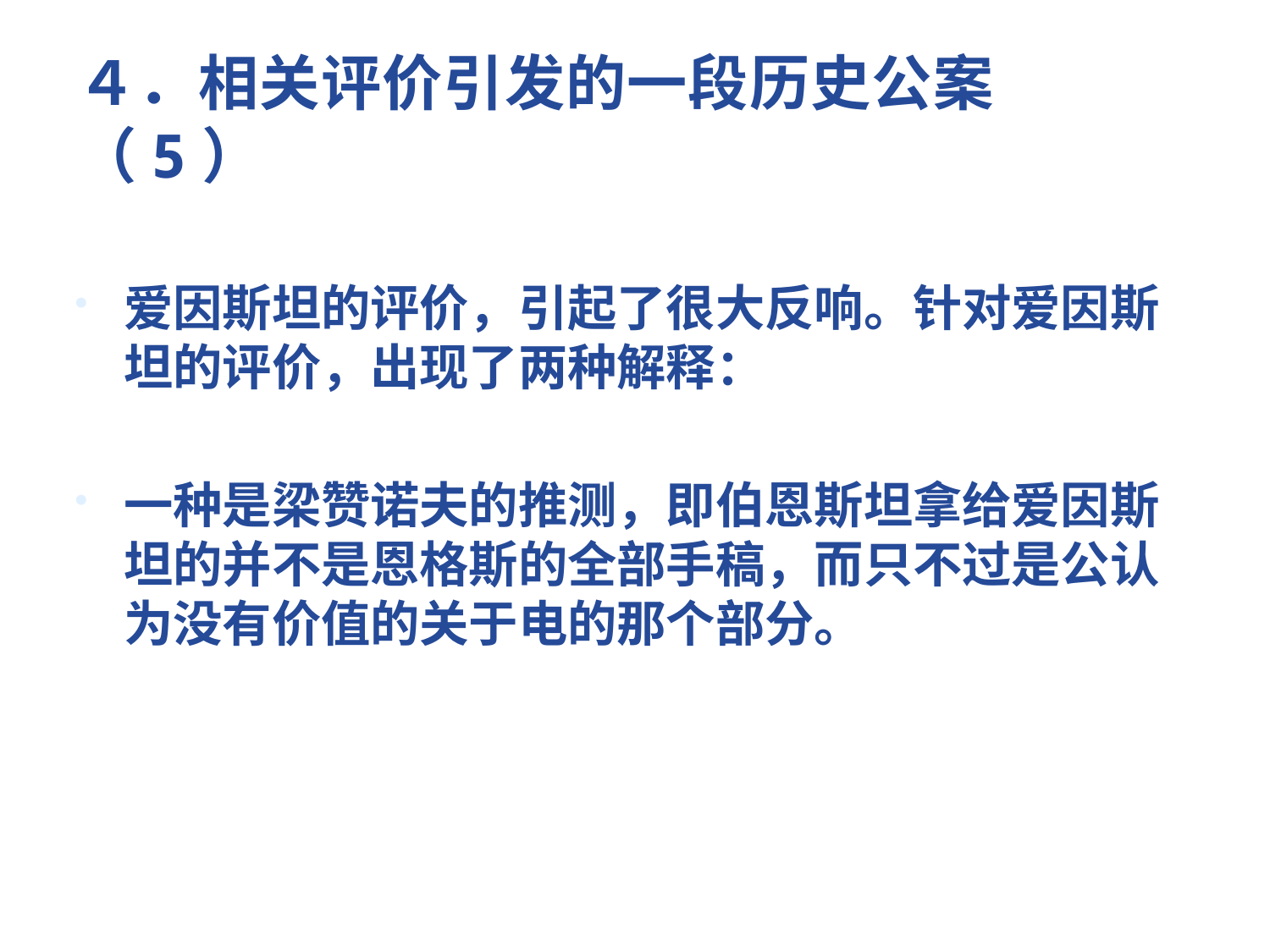

# ４．相关评价引发的一段历史公案（5）
爱因斯坦的评价，引起了很大反响。针对爱因斯坦的评价，出现了两种解释：

一种是梁赞诺夫的推测，即伯恩斯坦拿给爱因斯坦的并不是恩格斯的全部手稿，而只不过是公认为没有价值的关于电的那个部分。